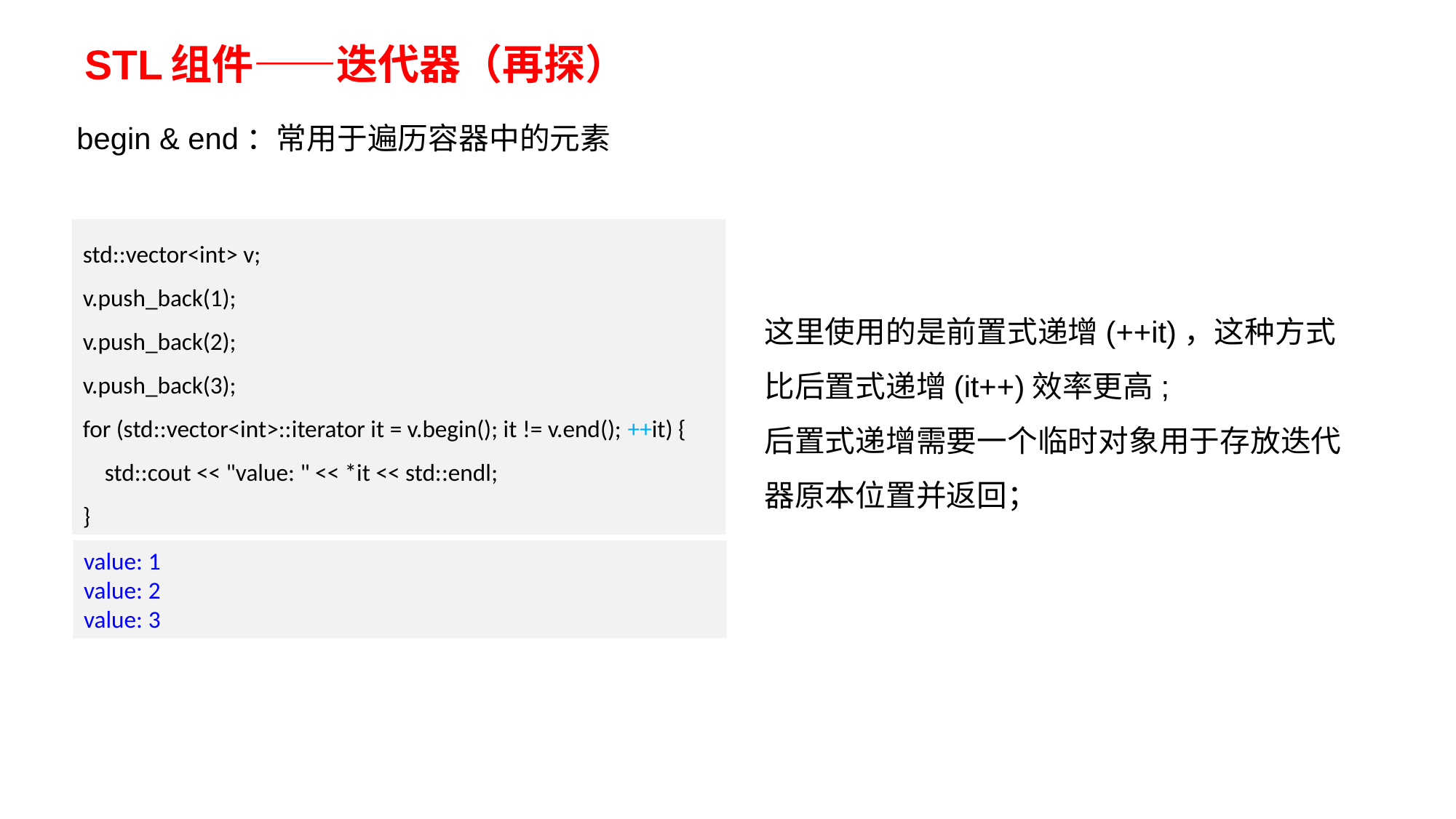

# STL组件——迭代器（再探）
begin & end：常用于遍历容器中的元素
std::vector<int> v;
v.push_back(1);
v.push_back(2);
v.push_back(3);
for (std::vector<int>::iterator it = v.begin(); it != v.end(); ++it) {
    std::cout << "value: " << *it << std::endl;
}
这里使用的是前置式递增(++it)，这种方式比后置式递增(it++)效率更高;
后置式递增需要一个临时对象用于存放迭代器原本位置并返回；
value: 1
value: 2
value: 3